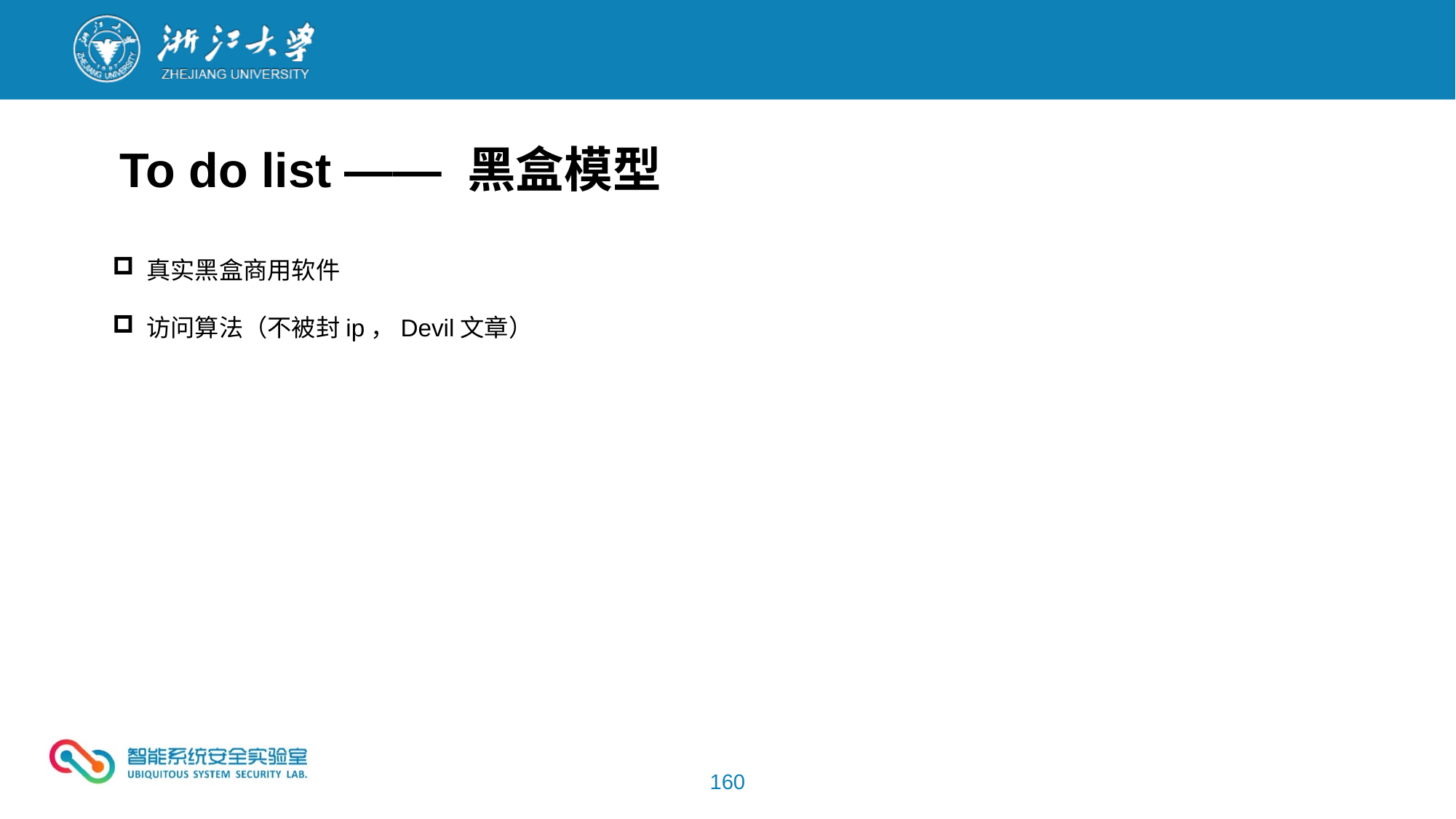

To do list —— 黑盒模型
真实黑盒商用软件
访问算法（不被封ip，Devil文章）